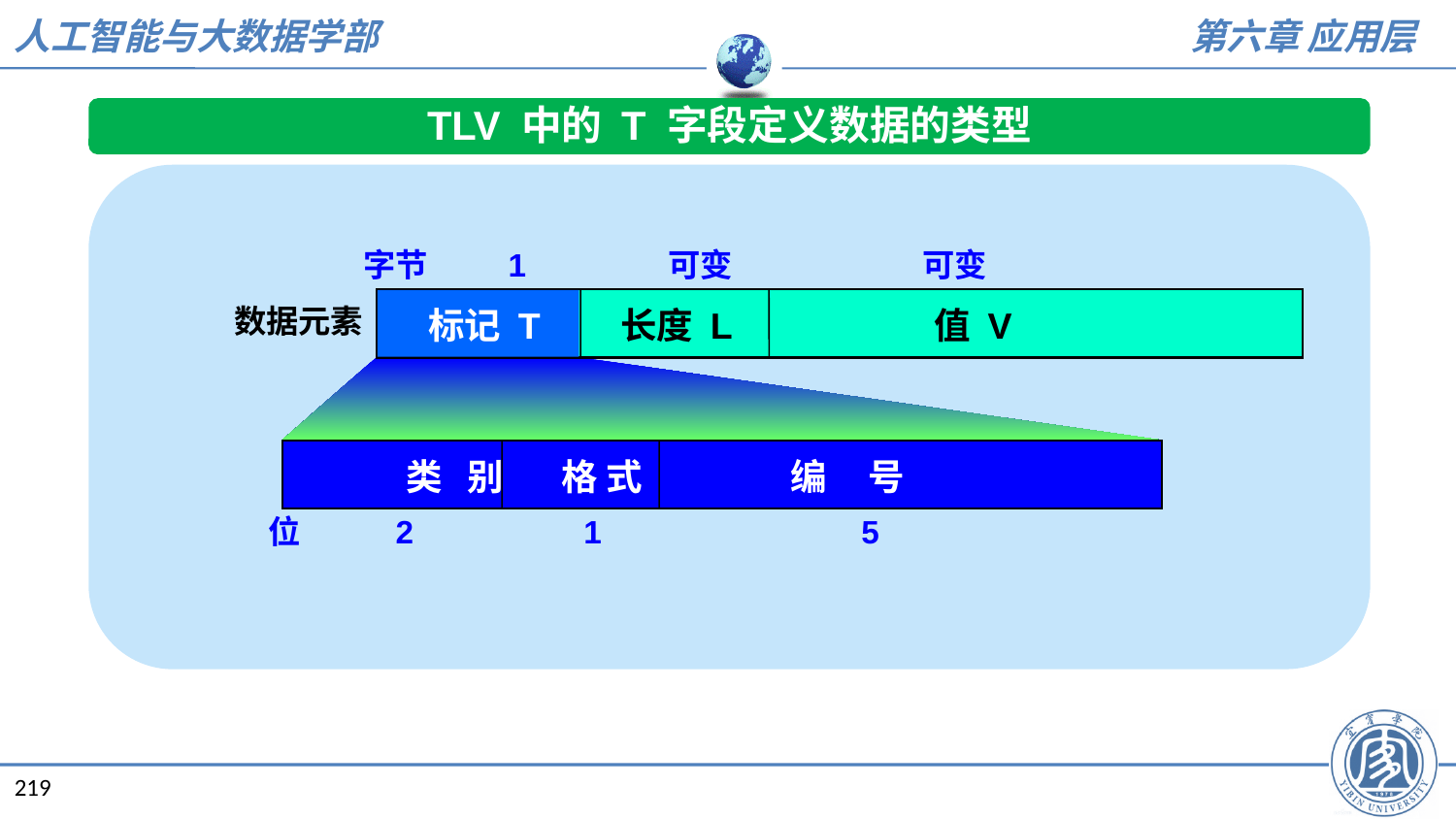

TLV 中的 T 字段定义数据的类型

字节          1               可变                          可变

数据元素
标记 T       长度 L                   值 V

类   别       格 式                  编     号
位            2                   1                             5
219